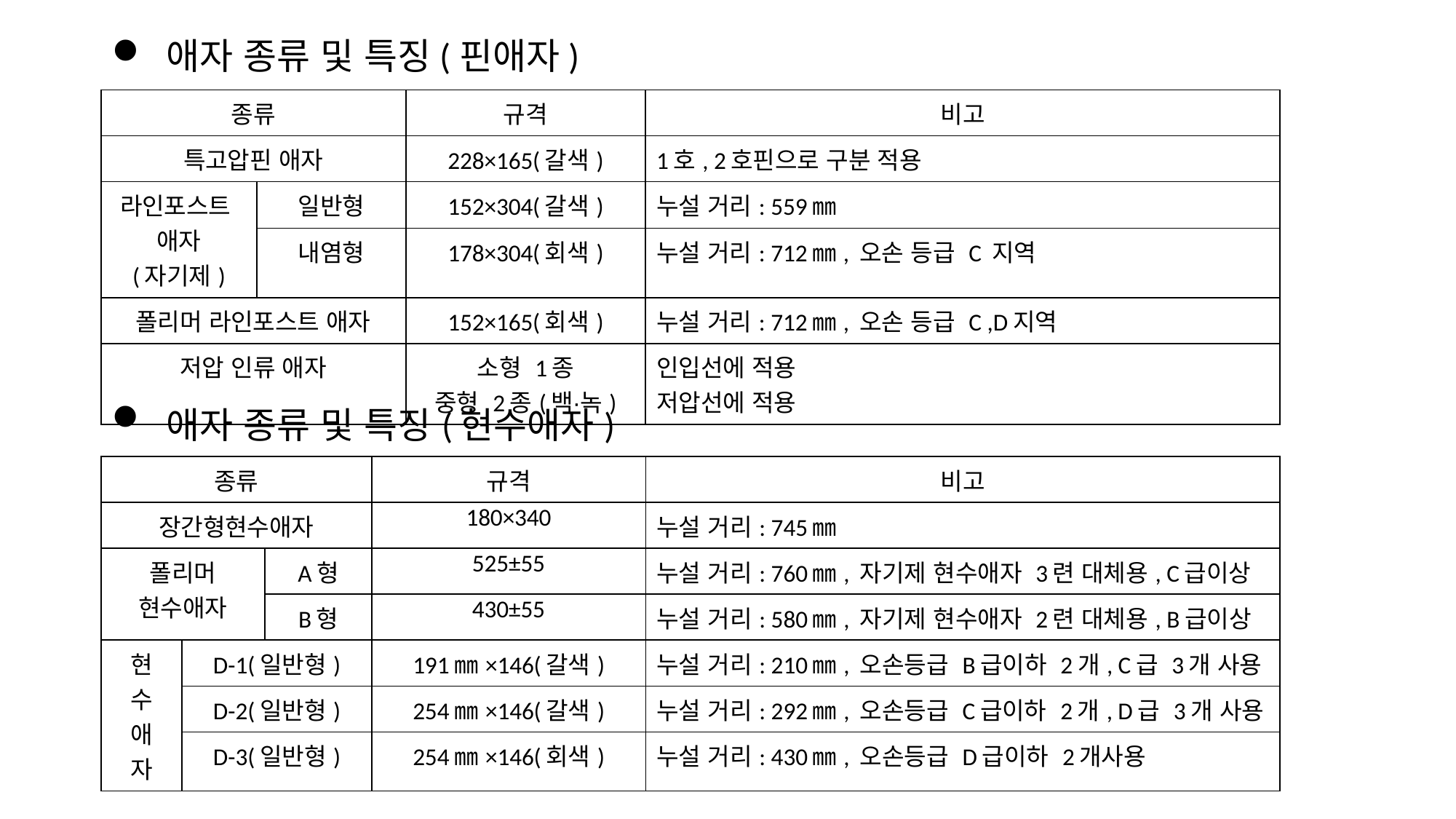

# 애자 종류 및 특징(핀애자)
| 종류 |  | 규격 | 비고 |
| --- | --- | --- | --- |
| 특고압핀 애자 |  | 228×165(갈색) | 1호, 2호핀으로 구분 적용 |
| 라인포스트 애자 (자기제) | 일반형 | 152×304(갈색) | 누설 거리: 559㎜ |
|  | 내염형 | 178×304(회색) | 누설 거리: 712㎜, 오손 등급 C 지역 |
| 폴리머 라인포스트 애자 |  | 152×165(회색) | 누설 거리: 712㎜, 오손 등급 C ,D지역 |
| 저압 인류 애자 |  | 소형 1종 중형 2종(백∙녹) | 인입선에 적용 저압선에 적용 |
애자 종류 및 특징(현수애자)
| 종류 |  |  | 규격 | 비고 |
| --- | --- | --- | --- | --- |
| 장간형현수애자 |  |  | 180×340 | 누설 거리: 745㎜ |
| 폴리머 현수애자 |  | A형 | 525±55 | 누설 거리: 760㎜, 자기제 현수애자 3련 대체용, C급이상 |
|  |  | B형 | 430±55 | 누설 거리: 580㎜, 자기제 현수애자 2련 대체용, B급이상 |
| 현 수 애 자 | D-1(일반형) |  | 191㎜×146(갈색) | 누설 거리: 210㎜, 오손등급 B급이하 2개, C급 3개 사용 |
|  | D-2(일반형) |  | 254㎜×146(갈색) | 누설 거리: 292㎜, 오손등급 C급이하 2개, D급 3개 사용 |
|  | D-3(일반형) |  | 254㎜×146(회색) | 누설 거리: 430㎜, 오손등급 D급이하 2개사용 |